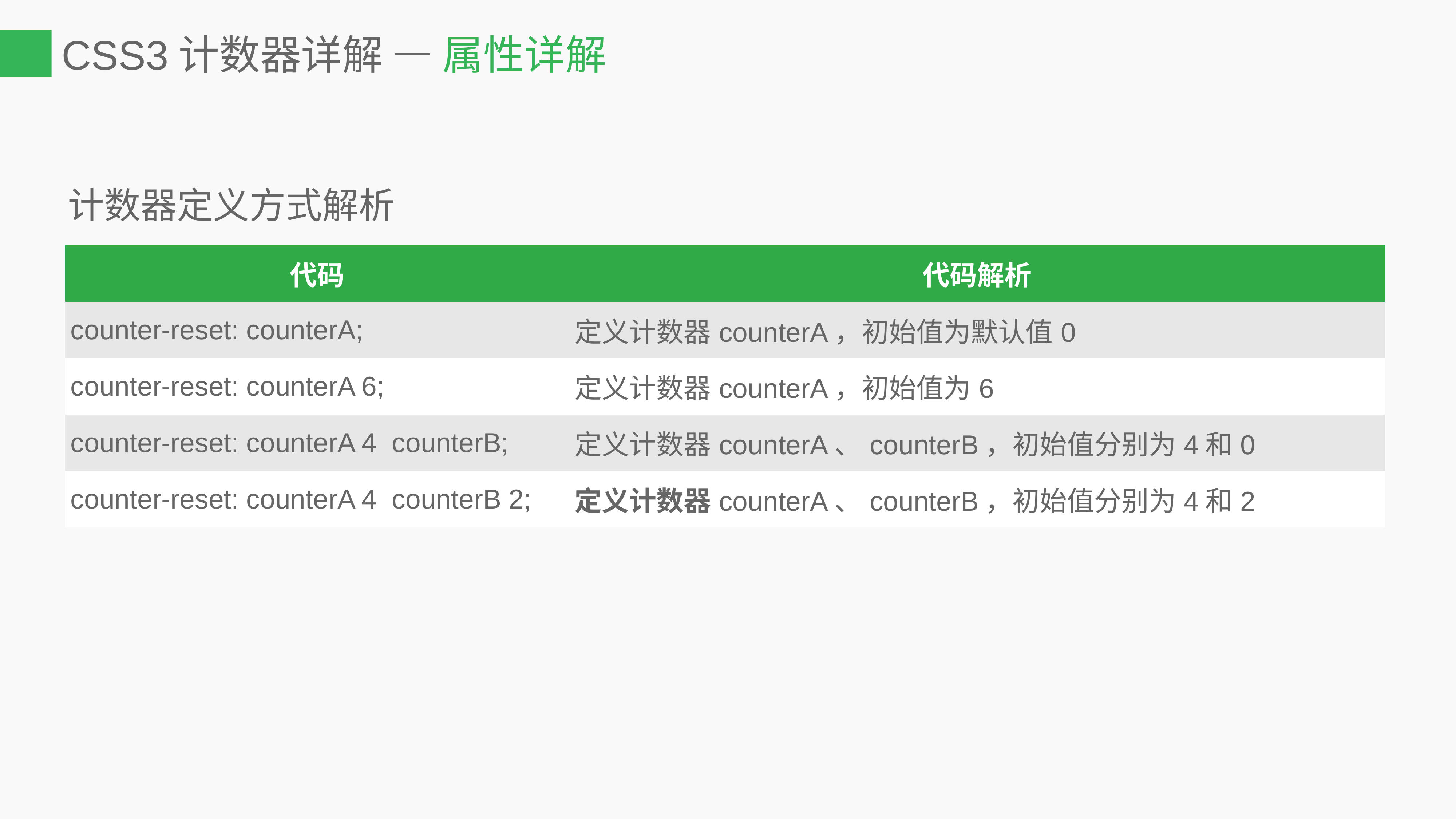

# CSS3计数器详解 — 属性详解
计数器定义方式解析
| 代码 | 代码解析 |
| --- | --- |
| counter-reset: counterA; | 定义计数器counterA，初始值为默认值0 |
| counter-reset: counterA 6; | 定义计数器counterA，初始值为6 |
| counter-reset: counterA 4 counterB; | 定义计数器counterA、counterB，初始值分别为4和0 |
| counter-reset: counterA 4 counterB 2; | 定义计数器counterA、counterB，初始值分别为4和2 |